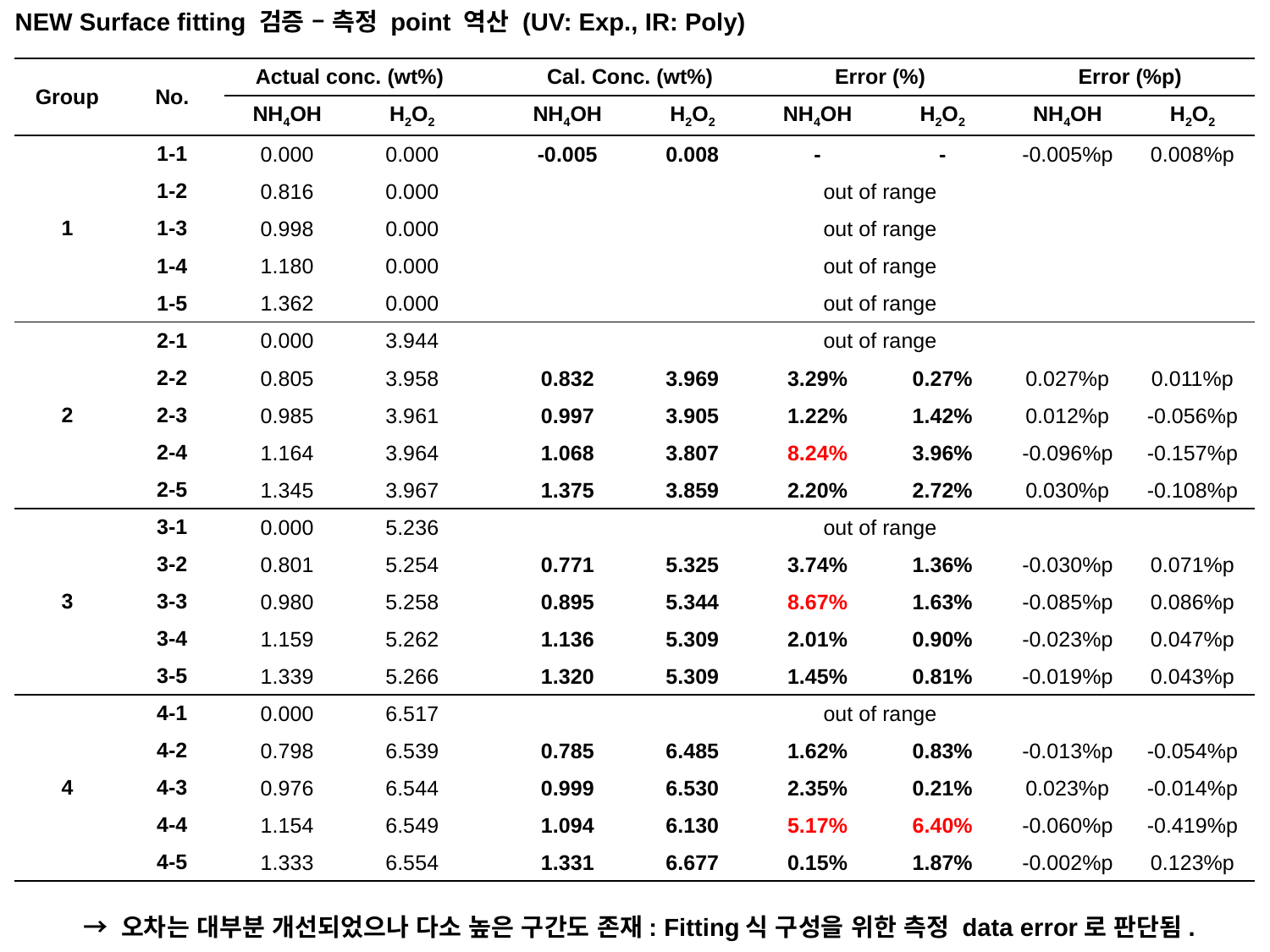

NEW Surface fitting 검증 – 측정 point 역산 (UV: Exp., IR: Poly)
| Group | No. | Actual conc. (wt%) |  |  | Cal. Conc. (wt%) |  | Error (%) |  | Error (%p) |  |
| --- | --- | --- | --- | --- | --- | --- | --- | --- | --- | --- |
|  |  | NH4OH | H2O2 |  | NH4OH | H2O2 | NH4OH | H2O2 | NH4OH | H2O2 |
| 1 | 1-1 | 0.000 | 0.000 |  | -0.005 | 0.008 | - | - | -0.005%p | 0.008%p |
|  | 1-2 | 0.816 | 0.000 |  | out of range |  |  |  |  |  |
|  | 1-3 | 0.998 | 0.000 |  | out of range |  |  |  |  |  |
|  | 1-4 | 1.180 | 0.000 |  | out of range |  |  |  |  |  |
|  | 1-5 | 1.362 | 0.000 |  | out of range |  |  |  |  |  |
| 2 | 2-1 | 0.000 | 3.944 |  | out of range |  |  |  |  |  |
|  | 2-2 | 0.805 | 3.958 |  | 0.832 | 3.969 | 3.29% | 0.27% | 0.027%p | 0.011%p |
|  | 2-3 | 0.985 | 3.961 |  | 0.997 | 3.905 | 1.22% | 1.42% | 0.012%p | -0.056%p |
|  | 2-4 | 1.164 | 3.964 |  | 1.068 | 3.807 | 8.24% | 3.96% | -0.096%p | -0.157%p |
|  | 2-5 | 1.345 | 3.967 |  | 1.375 | 3.859 | 2.20% | 2.72% | 0.030%p | -0.108%p |
| 3 | 3-1 | 0.000 | 5.236 |  | out of range |  |  |  |  |  |
|  | 3-2 | 0.801 | 5.254 |  | 0.771 | 5.325 | 3.74% | 1.36% | -0.030%p | 0.071%p |
|  | 3-3 | 0.980 | 5.258 |  | 0.895 | 5.344 | 8.67% | 1.63% | -0.085%p | 0.086%p |
|  | 3-4 | 1.159 | 5.262 |  | 1.136 | 5.309 | 2.01% | 0.90% | -0.023%p | 0.047%p |
|  | 3-5 | 1.339 | 5.266 |  | 1.320 | 5.309 | 1.45% | 0.81% | -0.019%p | 0.043%p |
| 4 | 4-1 | 0.000 | 6.517 |  | out of range |  |  |  |  |  |
|  | 4-2 | 0.798 | 6.539 |  | 0.785 | 6.485 | 1.62% | 0.83% | -0.013%p | -0.054%p |
|  | 4-3 | 0.976 | 6.544 |  | 0.999 | 6.530 | 2.35% | 0.21% | 0.023%p | -0.014%p |
|  | 4-4 | 1.154 | 6.549 |  | 1.094 | 6.130 | 5.17% | 6.40% | -0.060%p | -0.419%p |
|  | 4-5 | 1.333 | 6.554 |  | 1.331 | 6.677 | 0.15% | 1.87% | -0.002%p | 0.123%p |
→ 오차는 대부분 개선되었으나 다소 높은 구간도 존재: Fitting식 구성을 위한 측정 data error로 판단됨.